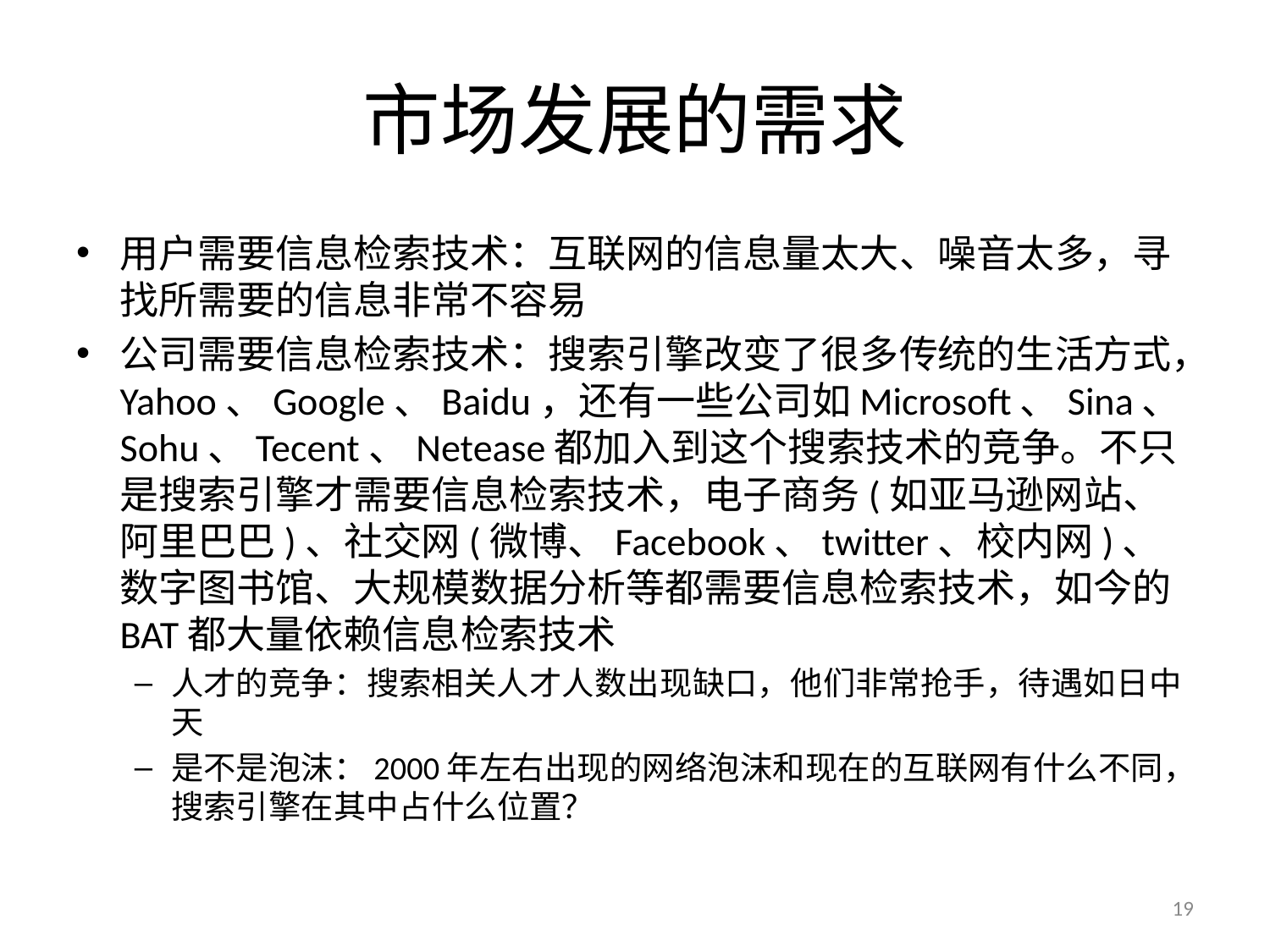

# 市场发展的需求
用户需要信息检索技术：互联网的信息量太大、噪音太多，寻找所需要的信息非常不容易
公司需要信息检索技术：搜索引擎改变了很多传统的生活方式，Yahoo、Google、Baidu，还有一些公司如Microsoft、Sina、Sohu、Tecent、Netease都加入到这个搜索技术的竞争。不只是搜索引擎才需要信息检索技术，电子商务(如亚马逊网站、阿里巴巴)、社交网(微博、Facebook、twitter、校内网)、数字图书馆、大规模数据分析等都需要信息检索技术，如今的BAT都大量依赖信息检索技术
人才的竞争：搜索相关人才人数出现缺口，他们非常抢手，待遇如日中天
是不是泡沫：2000年左右出现的网络泡沫和现在的互联网有什么不同，搜索引擎在其中占什么位置？
19